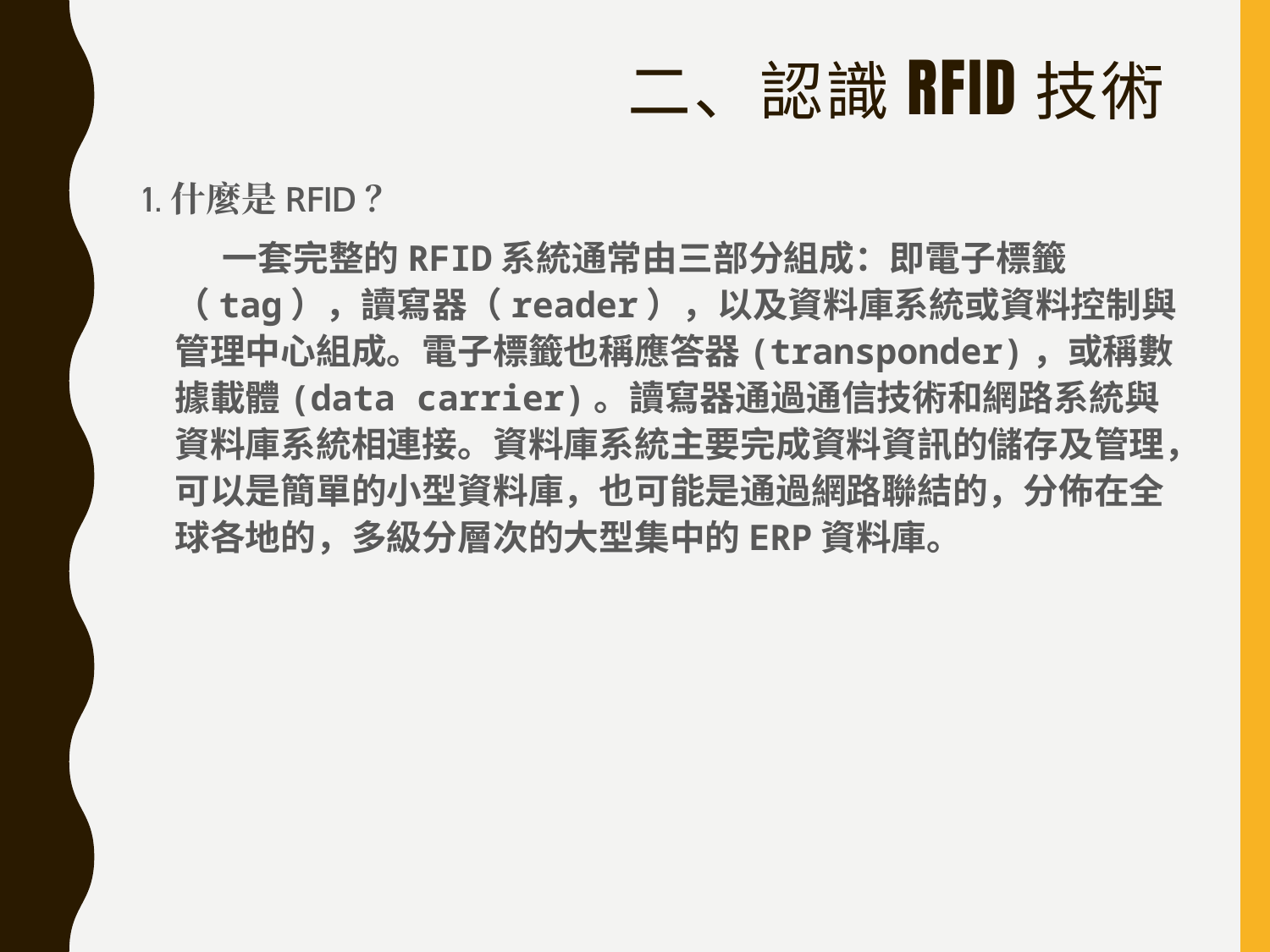

# 二、認識RFID技術
1.什麼是RFID？
        一套完整的RFID系統通常由三部分組成：即電子標籤（tag），讀寫器（reader），以及資料庫系統或資料控制與管理中心組成。電子標籤也稱應答器(transponder)，或稱數據載體(data carrier)。讀寫器通過通信技術和網路系統與資料庫系統相連接。資料庫系統主要完成資料資訊的儲存及管理，可以是簡單的小型資料庫，也可能是通過網路聯結的，分佈在全球各地的，多級分層次的大型集中的ERP資料庫。